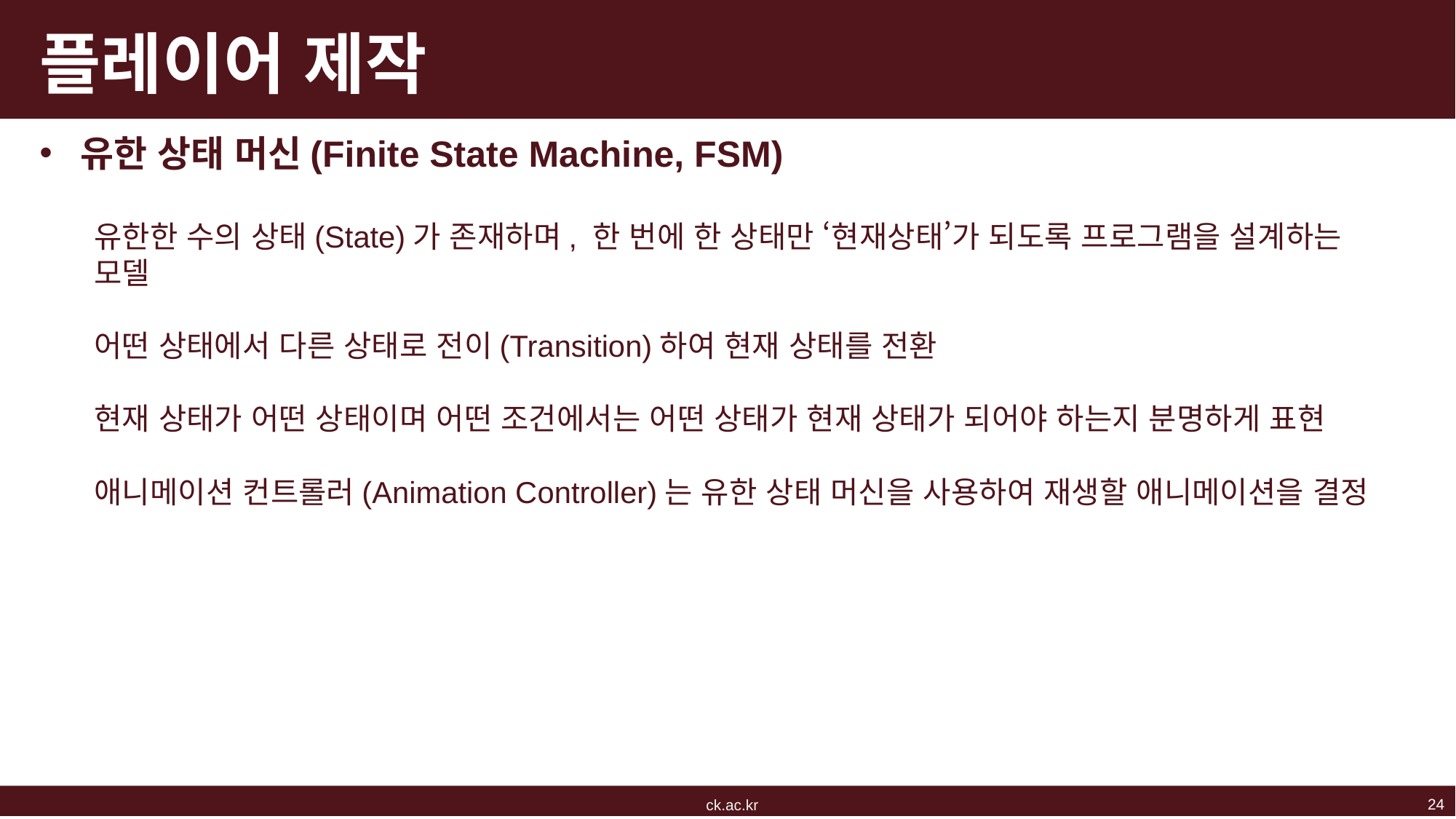

# 플레이어 제작
유한 상태 머신(Finite State Machine, FSM)

유한한 수의 상태(State)가 존재하며, 한 번에 한 상태만 ‘현재상태’가 되도록 프로그램을 설계하는 모델

어떤 상태에서 다른 상태로 전이(Transition)하여 현재 상태를 전환

현재 상태가 어떤 상태이며 어떤 조건에서는 어떤 상태가 현재 상태가 되어야 하는지 분명하게 표현

애니메이션 컨트롤러(Animation Controller)는 유한 상태 머신을 사용하여 재생할 애니메이션을 결정
24
ck.ac.kr